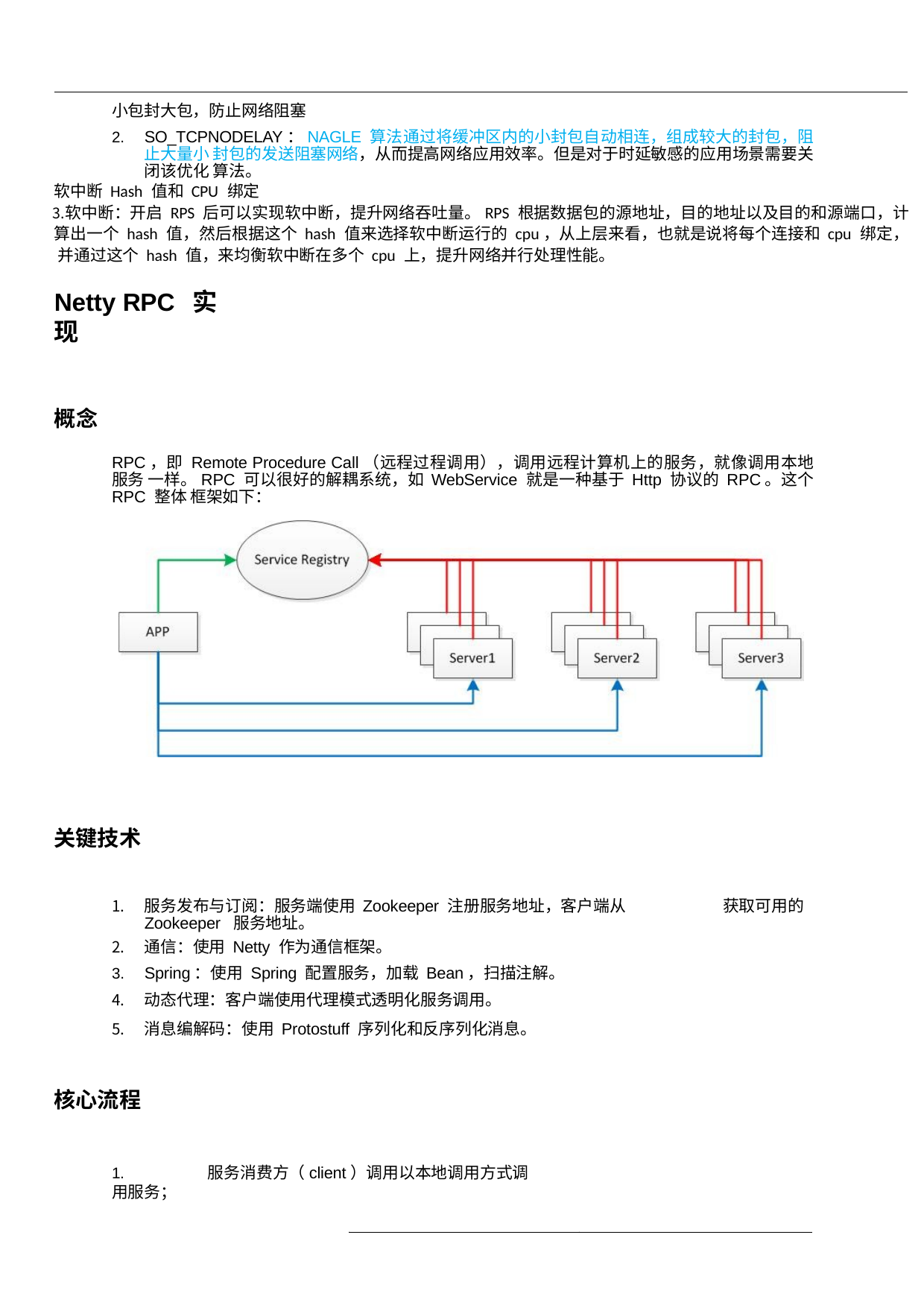

小包封大包，防止网络阻塞
SO_TCPNODELAY：NAGLE 算法通过将缓冲区内的小封包自动相连，组成较大的封包，阻止大量小 封包的发送阻塞网络，从而提高网络应用效率。但是对于时延敏感的应用场景需要关闭该优化 算法。
软中断 Hash 值和 CPU 绑定
软中断：开启 RPS 后可以实现软中断，提升网络吞吐量。RPS 根据数据包的源地址，目的地址以及目的和源端口，计 算出一个 hash 值，然后根据这个 hash 值来选择软中断运行的 cpu，从上层来看，也就是说将每个连接和 cpu 绑定，  并通过这个 hash 值，来均衡软中断在多个 cpu 上，提升网络并行处理性能。

Netty RPC 实现
概念

RPC，即 Remote Procedure Call（远程过程调用），调用远程计算机上的服务，就像调用本地服务 一样。RPC 可以很好的解耦系统，如 WebService 就是一种基于 Http 协议的 RPC。这个 RPC 整体 框架如下：

关键技术
服务发布与订阅：服务端使用 Zookeeper 注册服务地址，客户端从 Zookeeper  服务地址。
通信：使用 Netty 作为通信框架。
Spring：使用 Spring 配置服务，加载 Bean，扫描注解。
动态代理：客户端使用代理模式透明化服务调用。
消息编解码：使用 Protostuff 序列化和反序列化消息。
获取可用的
核心流程

1.	服务消费方（client）调用以本地调用方式调用服务；